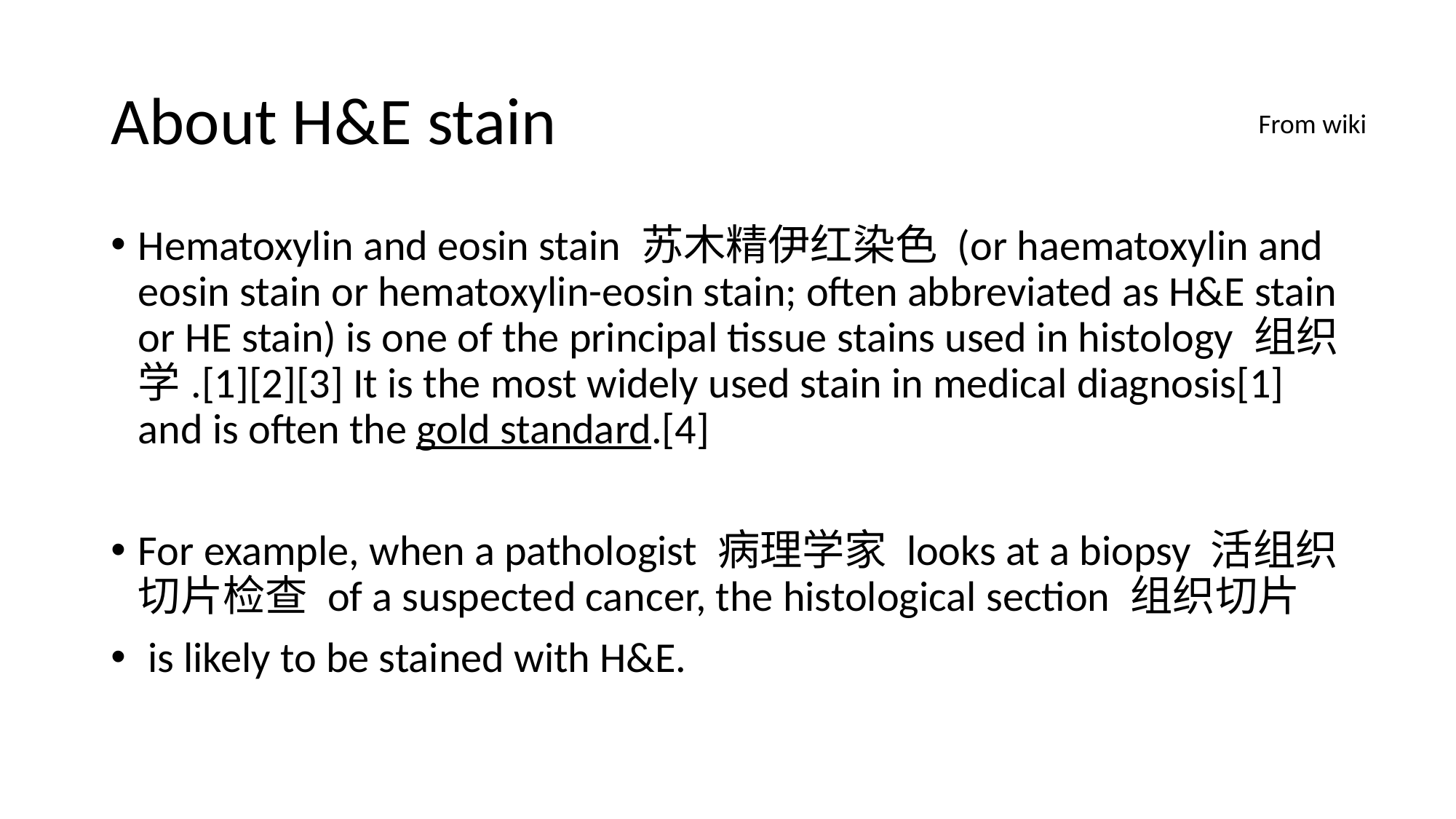

# About H&E stain
From wiki
Hematoxylin and eosin stain 苏木精伊红染色 (or haematoxylin and eosin stain or hematoxylin-eosin stain; often abbreviated as H&E stain or HE stain) is one of the principal tissue stains used in histology 组织学.[1][2][3] It is the most widely used stain in medical diagnosis[1] and is often the gold standard.[4]

For example, when a pathologist 病理学家 looks at a biopsy 活组织切片检查 of a suspected cancer, the histological section 组织切片
 is likely to be stained with H&E.